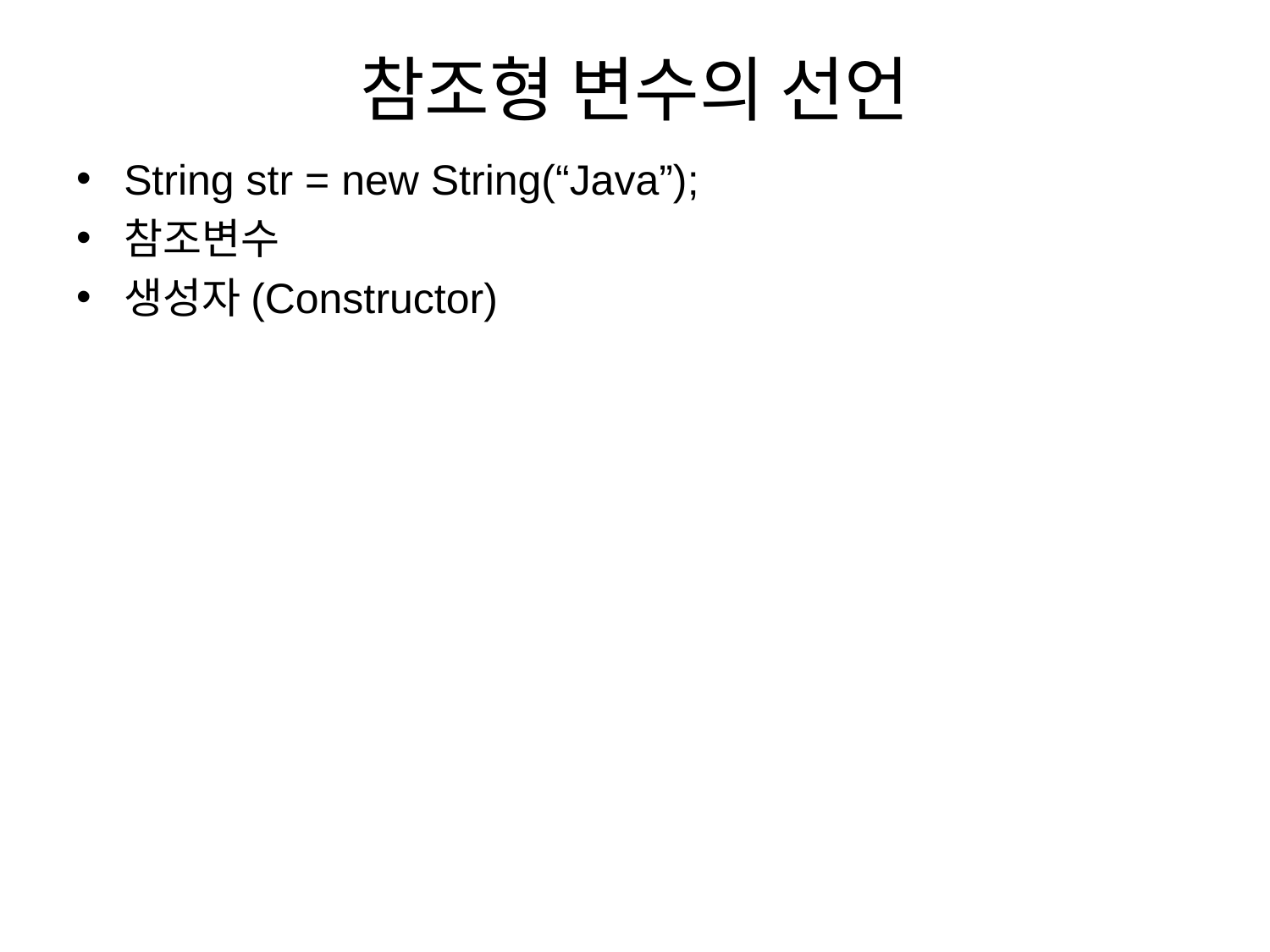

# 참조형 변수의 선언
String str = new String(“Java”);
참조변수
생성자(Constructor)